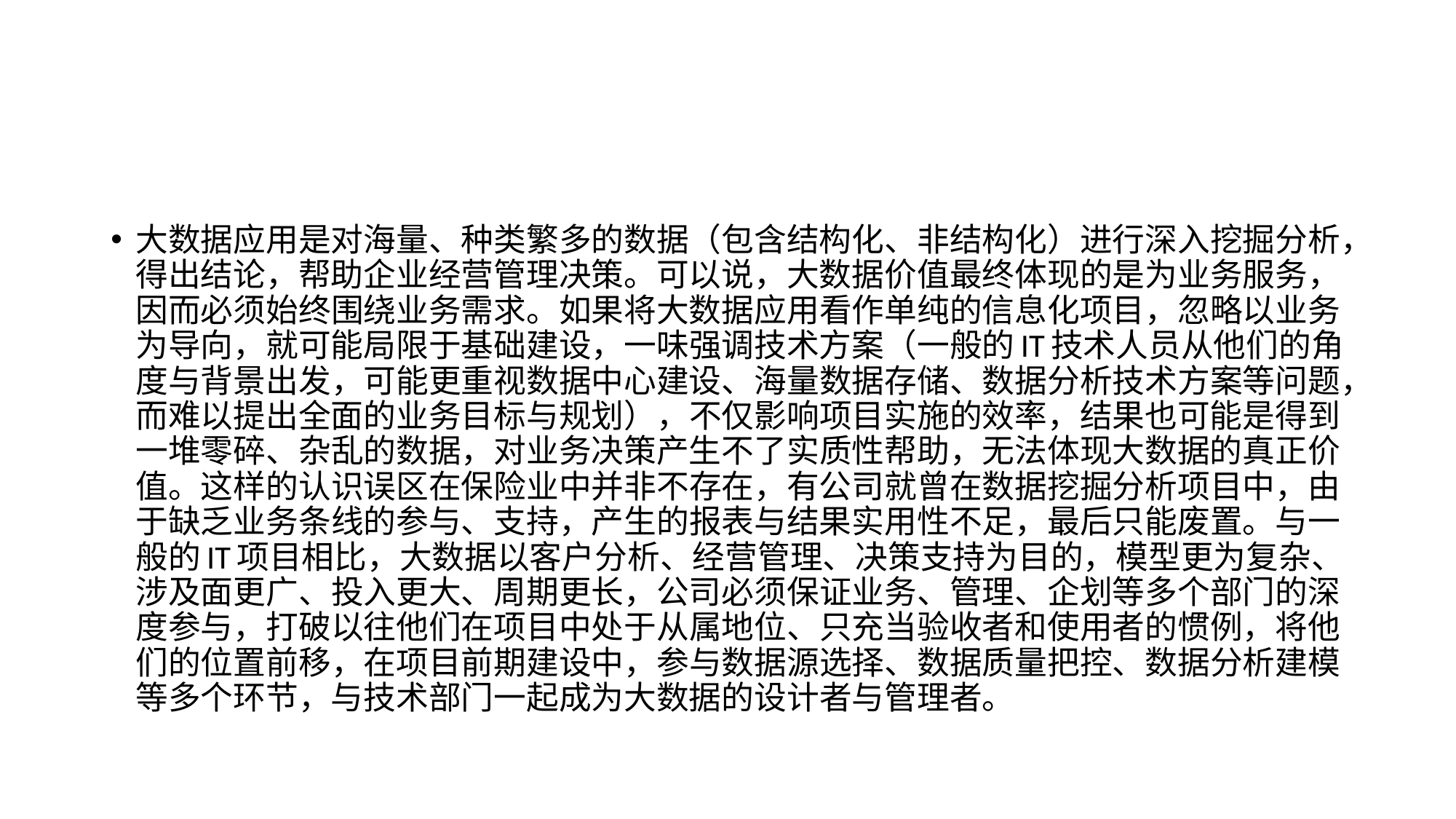

#
大数据应用是对海量、种类繁多的数据（包含结构化、非结构化）进行深入挖掘分析，得出结论，帮助企业经营管理决策。可以说，大数据价值最终体现的是为业务服务，因而必须始终围绕业务需求。如果将大数据应用看作单纯的信息化项目，忽略以业务为导向，就可能局限于基础建设，一味强调技术方案（一般的IT技术人员从他们的角度与背景出发，可能更重视数据中心建设、海量数据存储、数据分析技术方案等问题，而难以提出全面的业务目标与规划），不仅影响项目实施的效率，结果也可能是得到一堆零碎、杂乱的数据，对业务决策产生不了实质性帮助，无法体现大数据的真正价值。这样的认识误区在保险业中并非不存在，有公司就曾在数据挖掘分析项目中，由于缺乏业务条线的参与、支持，产生的报表与结果实用性不足，最后只能废置。与一般的IT项目相比，大数据以客户分析、经营管理、决策支持为目的，模型更为复杂、涉及面更广、投入更大、周期更长，公司必须保证业务、管理、企划等多个部门的深度参与，打破以往他们在项目中处于从属地位、只充当验收者和使用者的惯例，将他们的位置前移，在项目前期建设中，参与数据源选择、数据质量把控、数据分析建模等多个环节，与技术部门一起成为大数据的设计者与管理者。